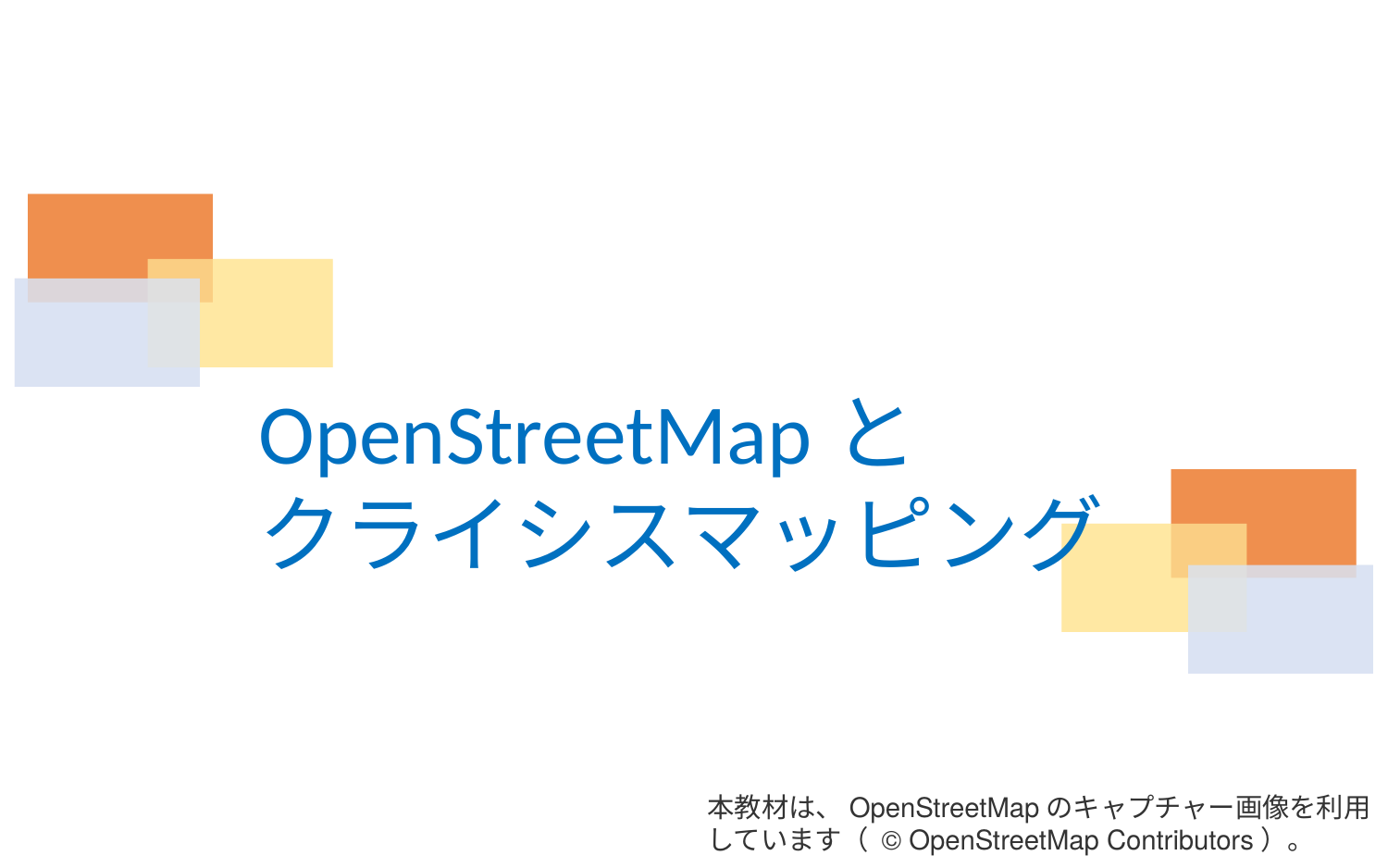

OpenStreetMapと
クライシスマッピング

本教材は、OpenStreetMapのキャプチャー画像を利用しています（ © OpenStreetMap Contributors）。